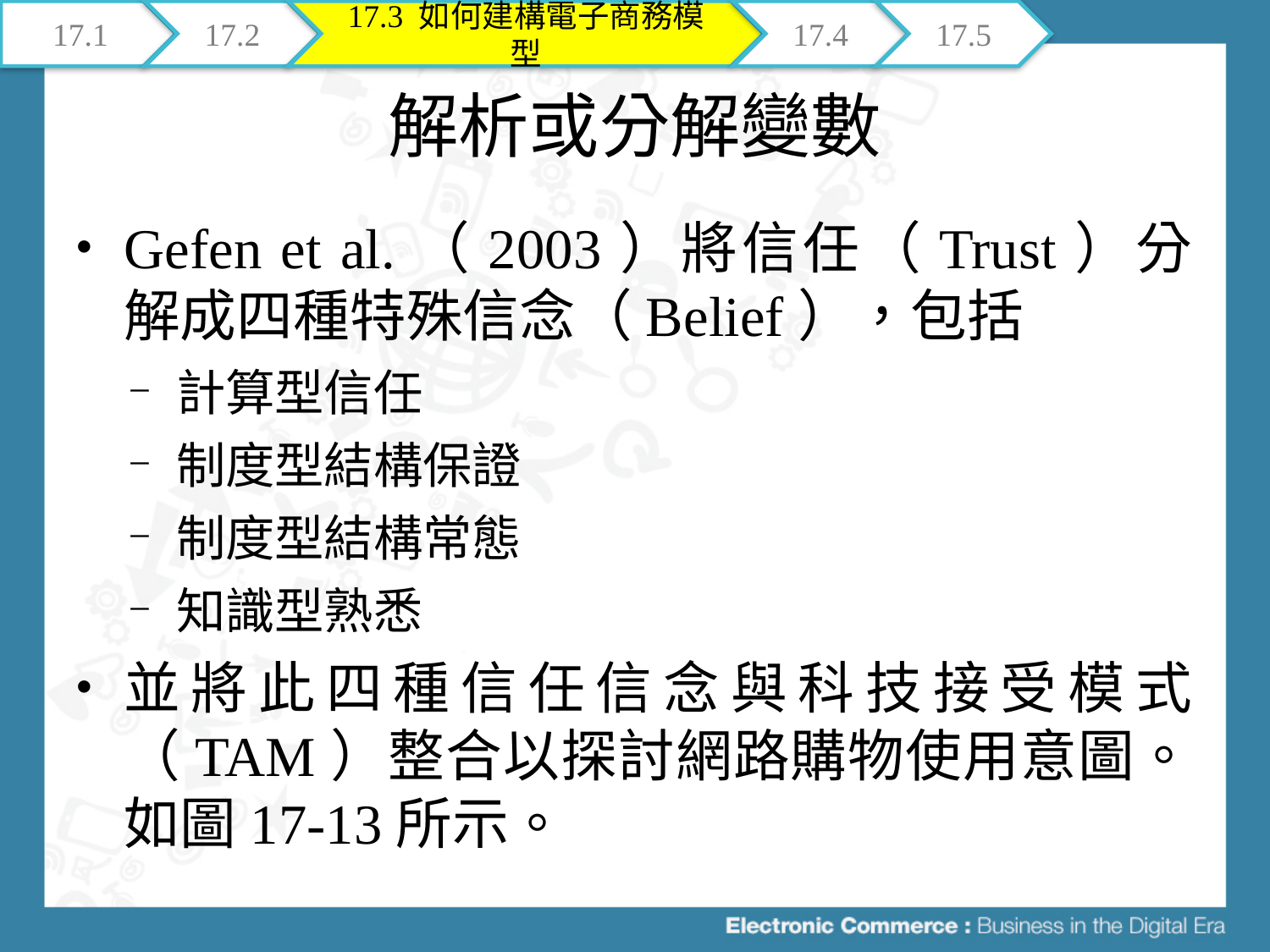

17.1
17.2
17.3 如何建構電子商務模型
17.4
17.5
# 解析或分解變數
Gefen et al.（2003）將信任（Trust）分解成四種特殊信念（Belief），包括
計算型信任
制度型結構保證
制度型結構常態
知識型熟悉
並將此四種信任信念與科技接受模式（TAM）整合以探討網路購物使用意圖。如圖17-13所示。